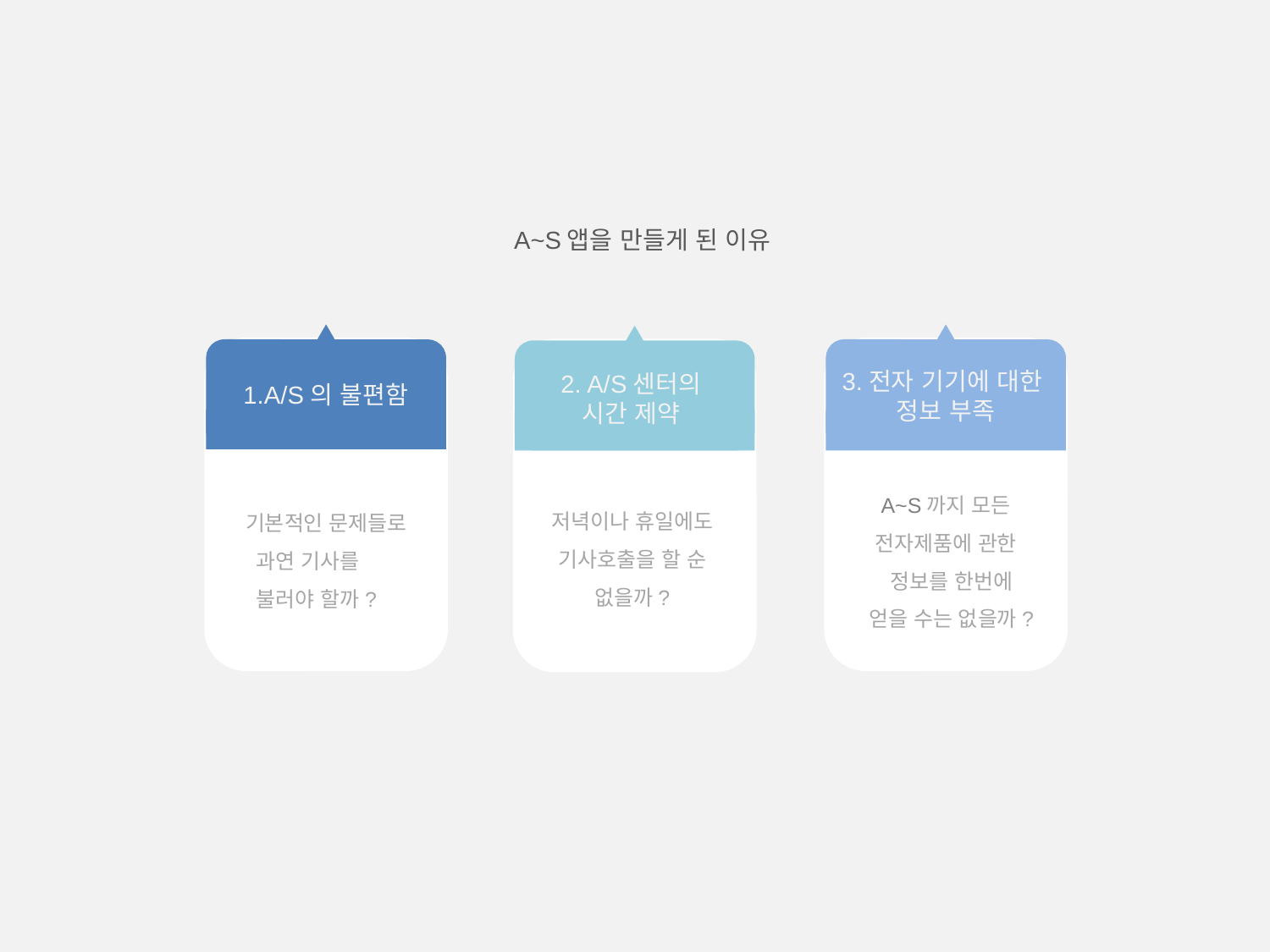

A~S앱을 만들게 된 이유

3.전자 기기에 대한
정보 부족
2. A/S센터의
시간 제약
1.A/S의 불편함

A~S까지 모든
전자제품에 관한
 정보를 한번에
 얻을 수는 없을까?
저녁이나 휴일에도 기사호출을 할 순
없을까?
기본적인 문제들로
 과연 기사를
 불러야 할까?